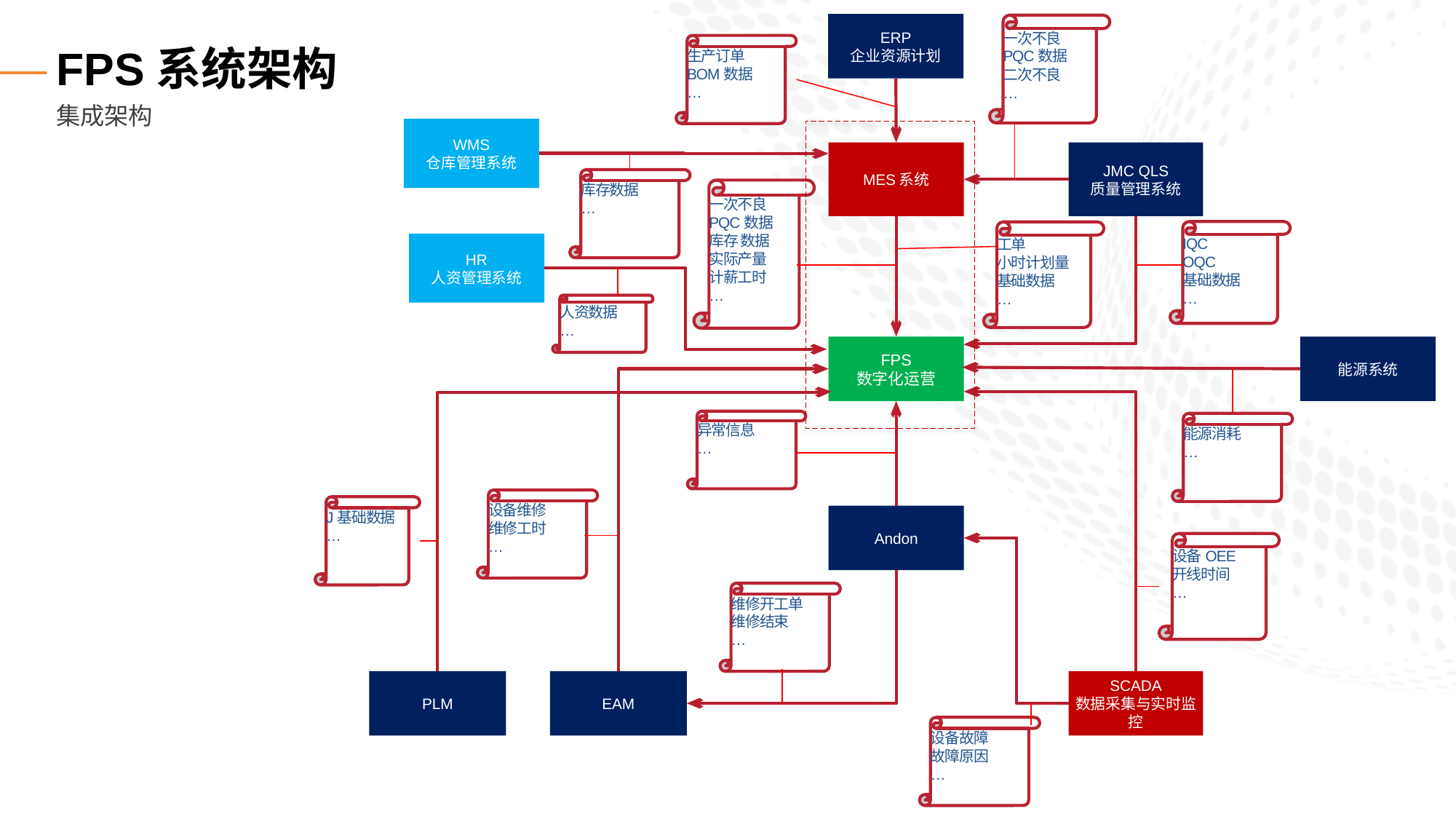

# FPS系统架构
ERP
企业资源计划
一次不良
PQC数据
二次不良
…
生产订单
BOM数据
…
WMS
仓库管理系统

MES系统
JMC QLS
质量管理系统
库存数据
…
一次不良
PQC数据
库存 数据
实际产量
计薪工时
…
IQC
OQC
基础数据
…
工单
小时计划量
基础数据
…
HR
人资管理系统
人资数据
…
FPS
数字化运营
能源系统
异常信息
…
能源消耗
…
设备维修
维修工时
…
J基础数据
…
Andon
设备OEE
开线时间
…
维修开工单
维修结束
…
PLM
SCADA
数据采集与实时监控
EAM
设备故障
故障原因
…
集成架构